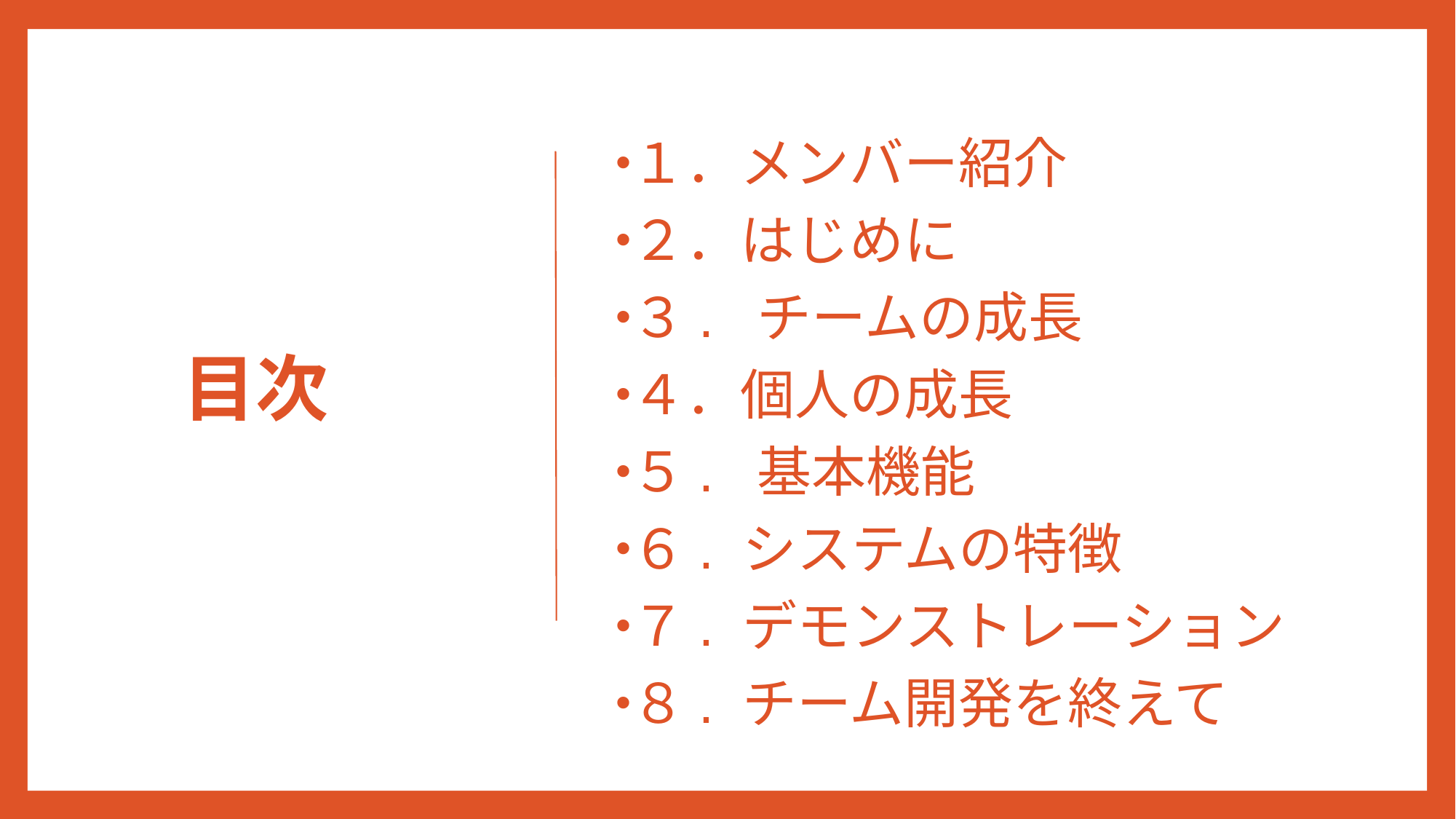

# 目次
１．メンバー紹介
２．はじめに
３.  チームの成長
４．個人の成長
５.  基本機能
６. システムの特徴
７. デモンストレーション
８. チーム開発を終えて